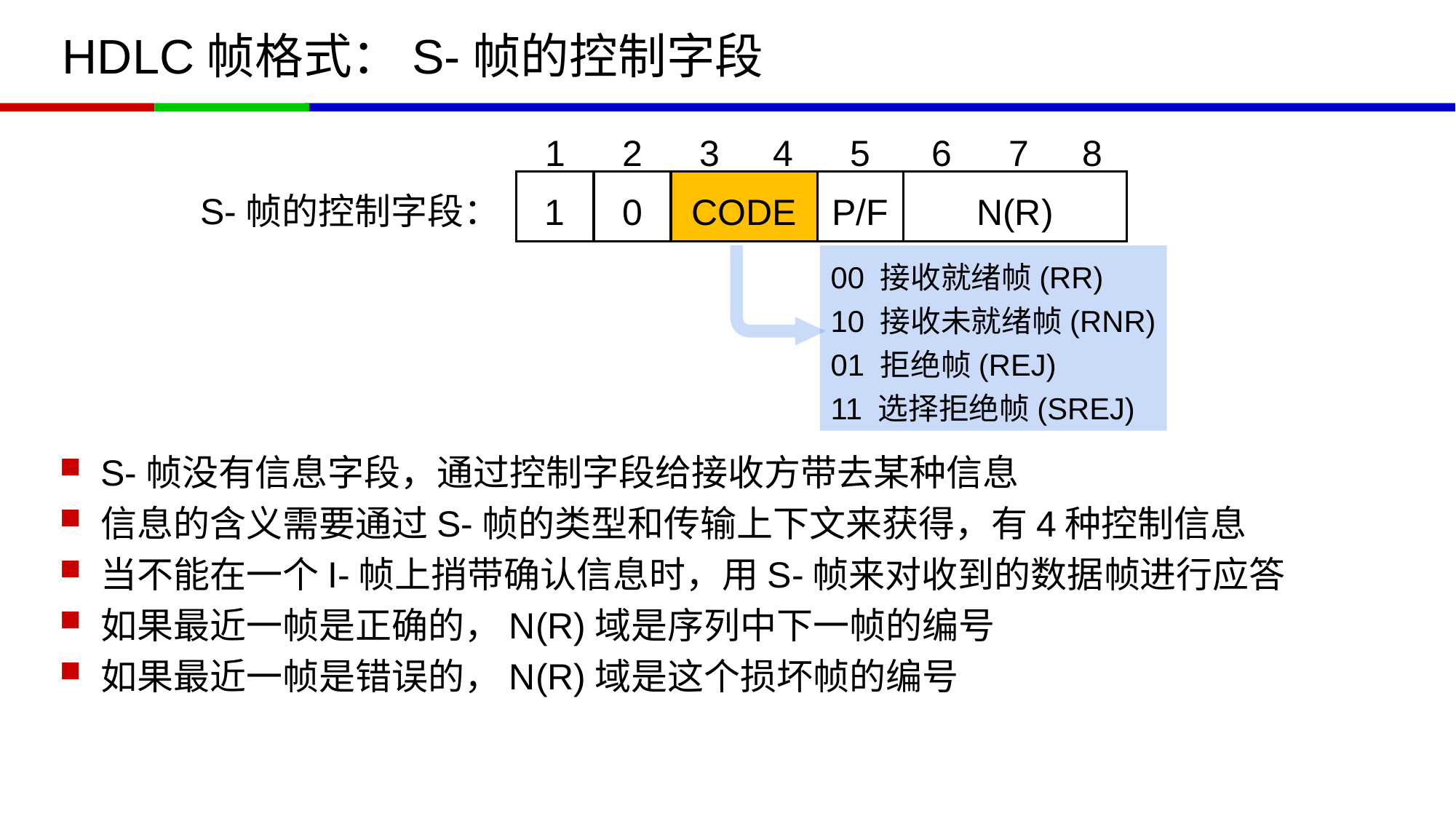

# HDLC帧格式：S-帧的控制字段
1
2
3
4
5
6
7
8
1
0
CODE
P/F
N(R)
S-帧的控制字段：

00 接收就绪帧(RR)
10 接收未就绪帧(RNR)
01 拒绝帧(REJ)
11 选择拒绝帧(SREJ)
S-帧没有信息字段，通过控制字段给接收方带去某种信息
信息的含义需要通过S-帧的类型和传输上下文来获得，有4种控制信息
当不能在一个I-帧上捎带确认信息时，用S-帧来对收到的数据帧进行应答
如果最近一帧是正确的，N(R)域是序列中下一帧的编号
如果最近一帧是错误的，N(R)域是这个损坏帧的编号
98